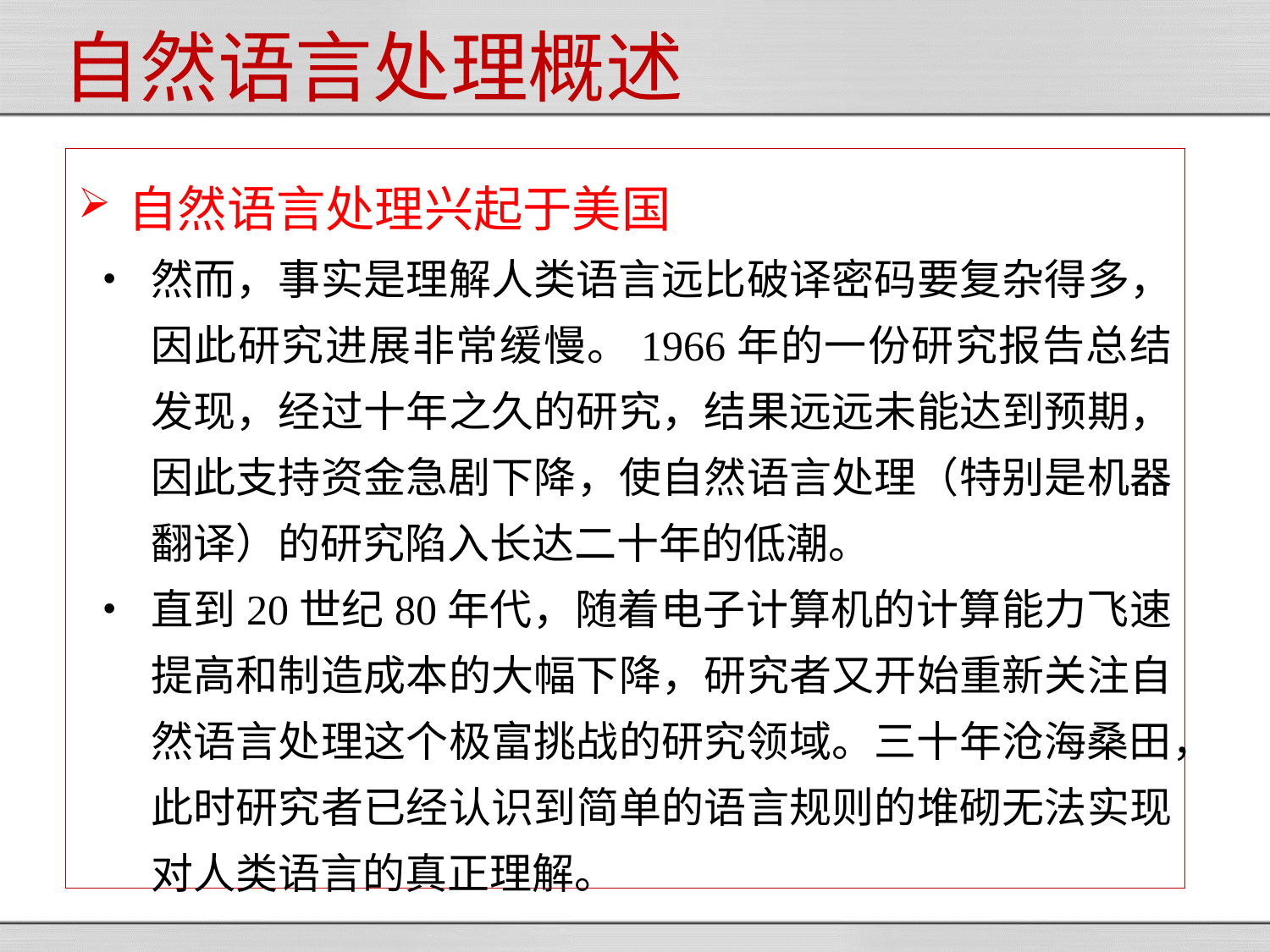

自然语言处理概述
自然语言处理兴起于美国
然而，事实是理解人类语言远比破译密码要复杂得多，因此研究进展非常缓慢。1966年的一份研究报告总结发现，经过十年之久的研究，结果远远未能达到预期，因此支持资金急剧下降，使自然语言处理（特别是机器翻译）的研究陷入长达二十年的低潮。
直到20世纪80年代，随着电子计算机的计算能力飞速提高和制造成本的大幅下降，研究者又开始重新关注自然语言处理这个极富挑战的研究领域。三十年沧海桑田，此时研究者已经认识到简单的语言规则的堆砌无法实现对人类语言的真正理解。